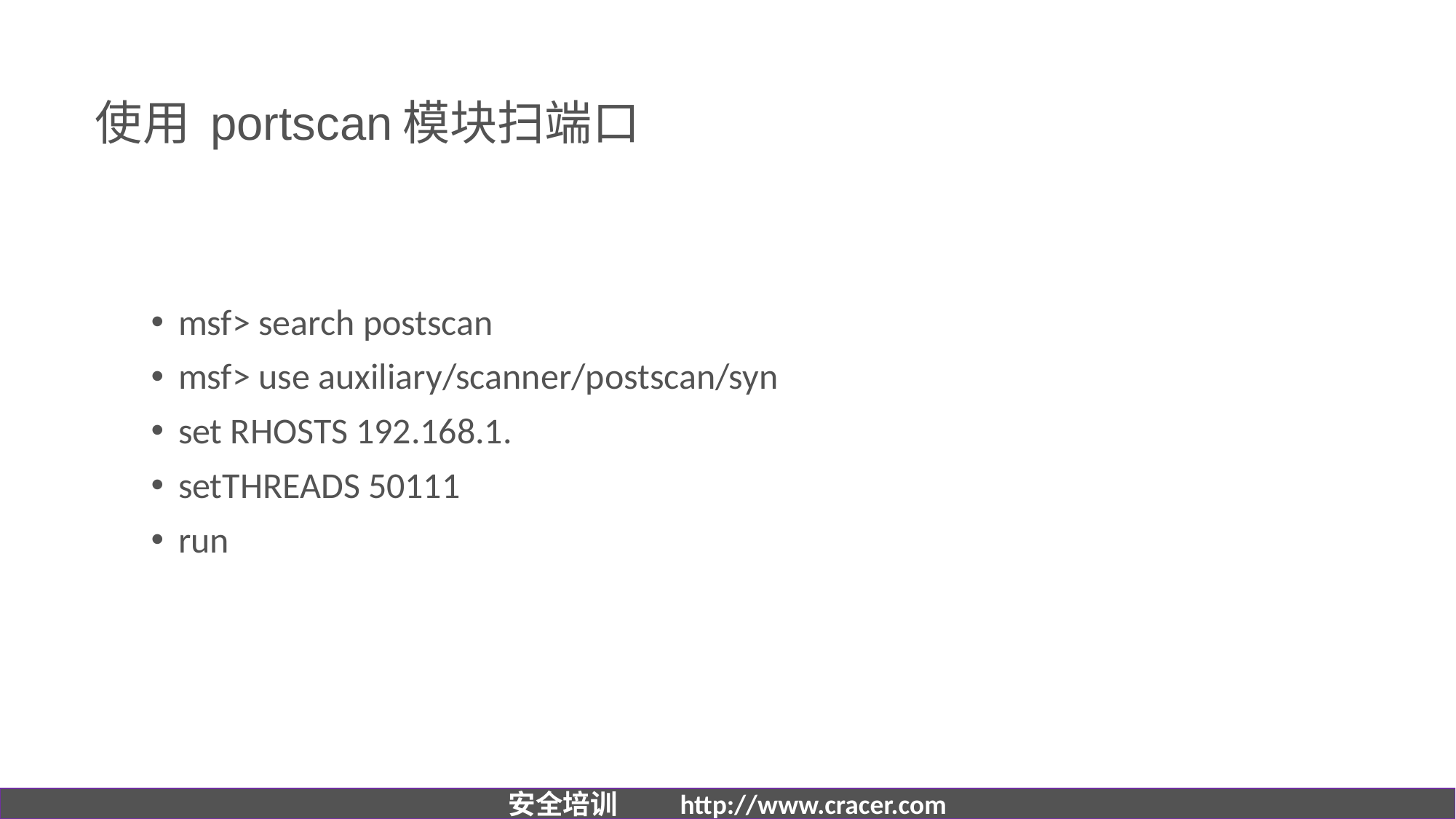

# 使用 portscan模块扫端口
msf> search postscan
msf> use auxiliary/scanner/postscan/syn
set RHOSTS 192.168.1.
setTHREADS 50111
run